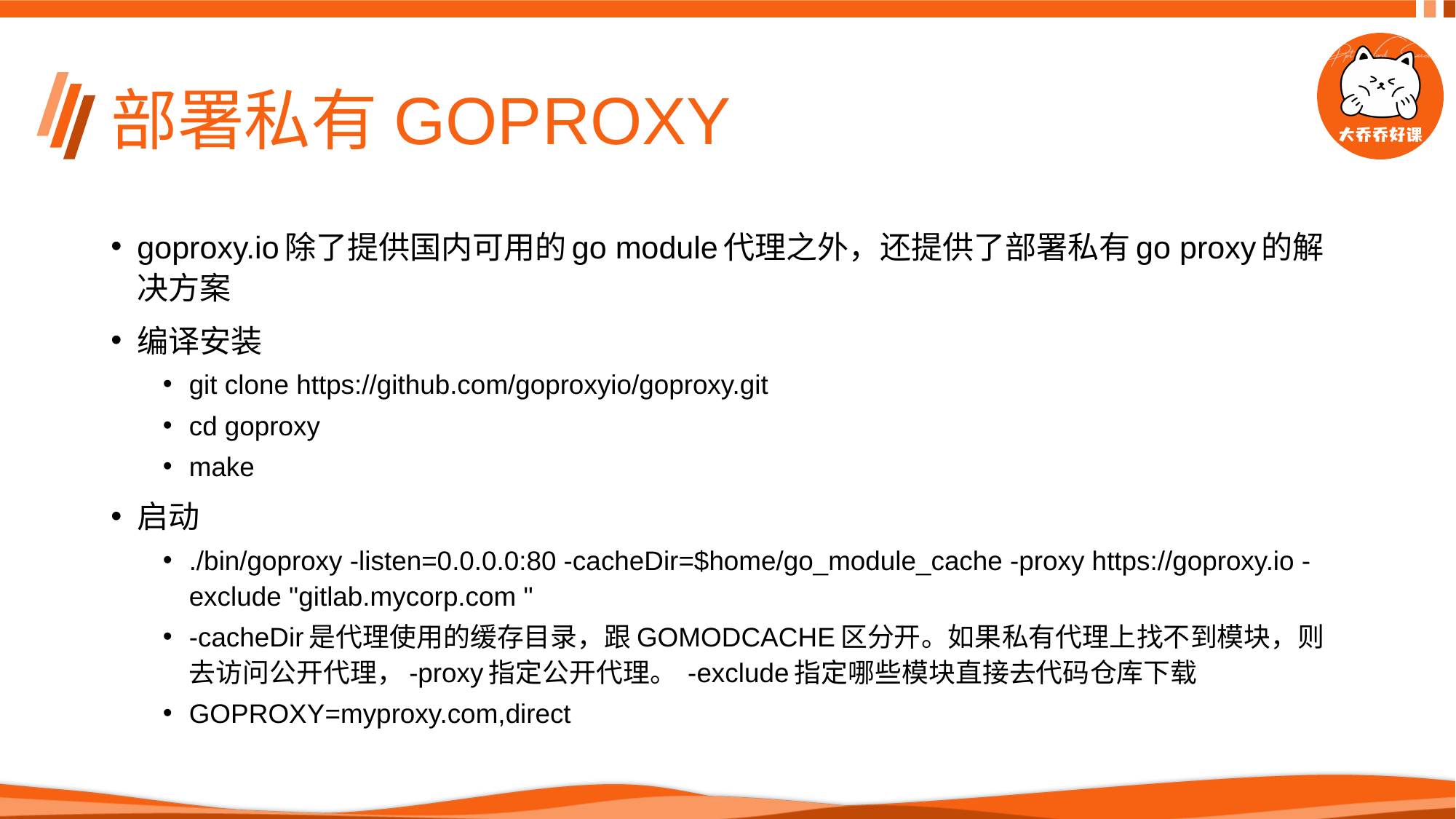

# 部署私有GOPROXY
goproxy.io除了提供国内可用的go module代理之外，还提供了部署私有go proxy的解决方案
编译安装
git clone https://github.com/goproxyio/goproxy.git
cd goproxy
make
启动
./bin/goproxy -listen=0.0.0.0:80 -cacheDir=$home/go_module_cache -proxy https://goproxy.io -exclude "gitlab.mycorp.com "
-cacheDir是代理使用的缓存目录，跟GOMODCACHE区分开。如果私有代理上找不到模块，则去访问公开代理，-proxy指定公开代理。 -exclude指定哪些模块直接去代码仓库下载
GOPROXY=myproxy.com,direct